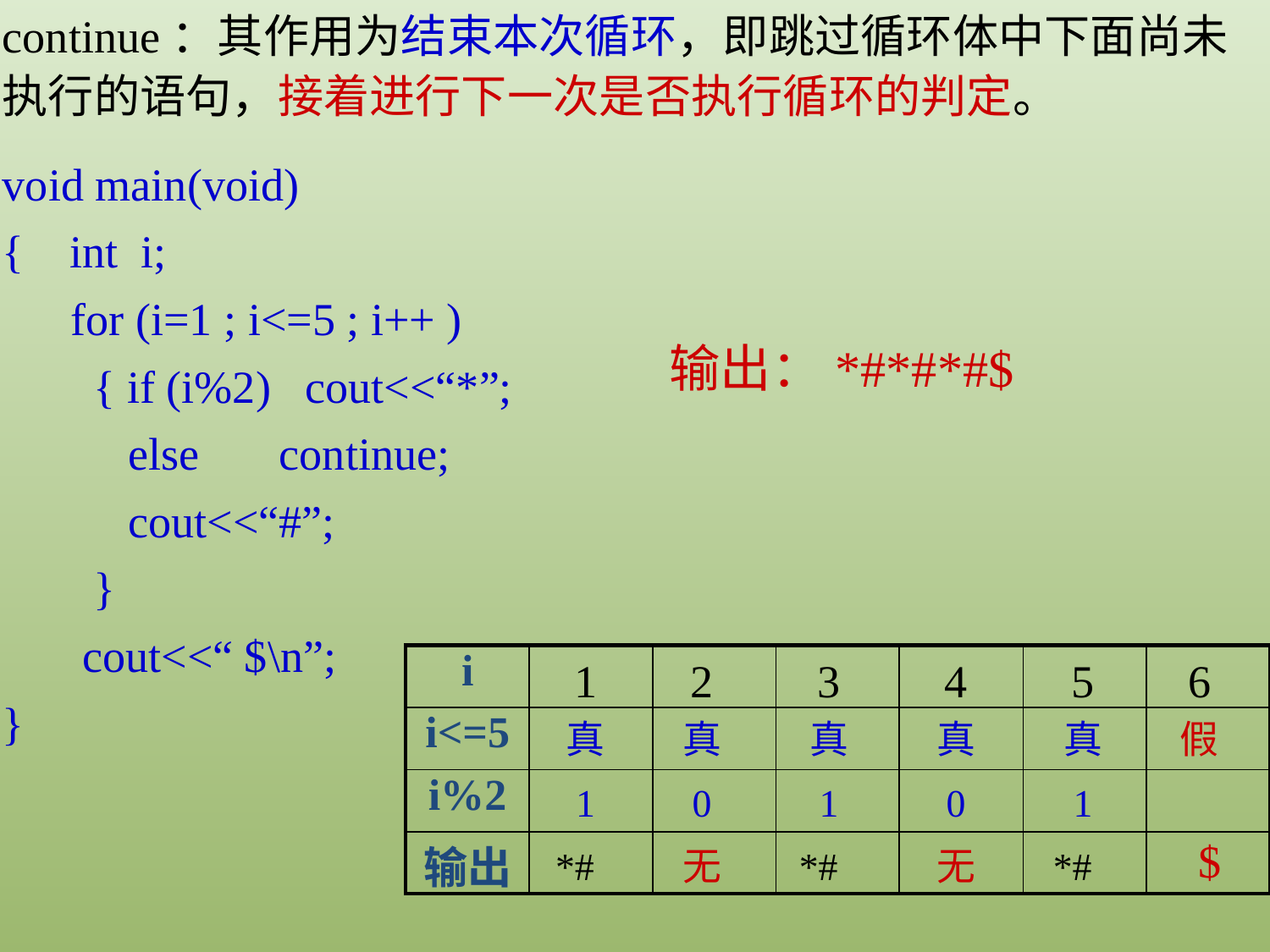

continue：其作用为结束本次循环，即跳过循环体中下面尚未执行的语句，接着进行下一次是否执行循环的判定。
void main(void)
{    int  i;
      for (i=1 ; i<=5 ; i++ )
        { if (i%2)   cout<<“*”;
           else       continue;
           cout<<“#”;
        }
       cout<<“ $\n”;
}
输出：*#*#*#$
| i |  |  |  |  |  |  |
| --- | --- | --- | --- | --- | --- | --- |
| i<=5 |  |  |  |  |  |  |
| i%2 |  |  |  |  |  |  |
| 输出 |  |  |  |  |  |  |
1
2
3
4
5
6
真
真
真
真
真
假
1
0
1
0
1
$
*#
无
*#
无
*#
149